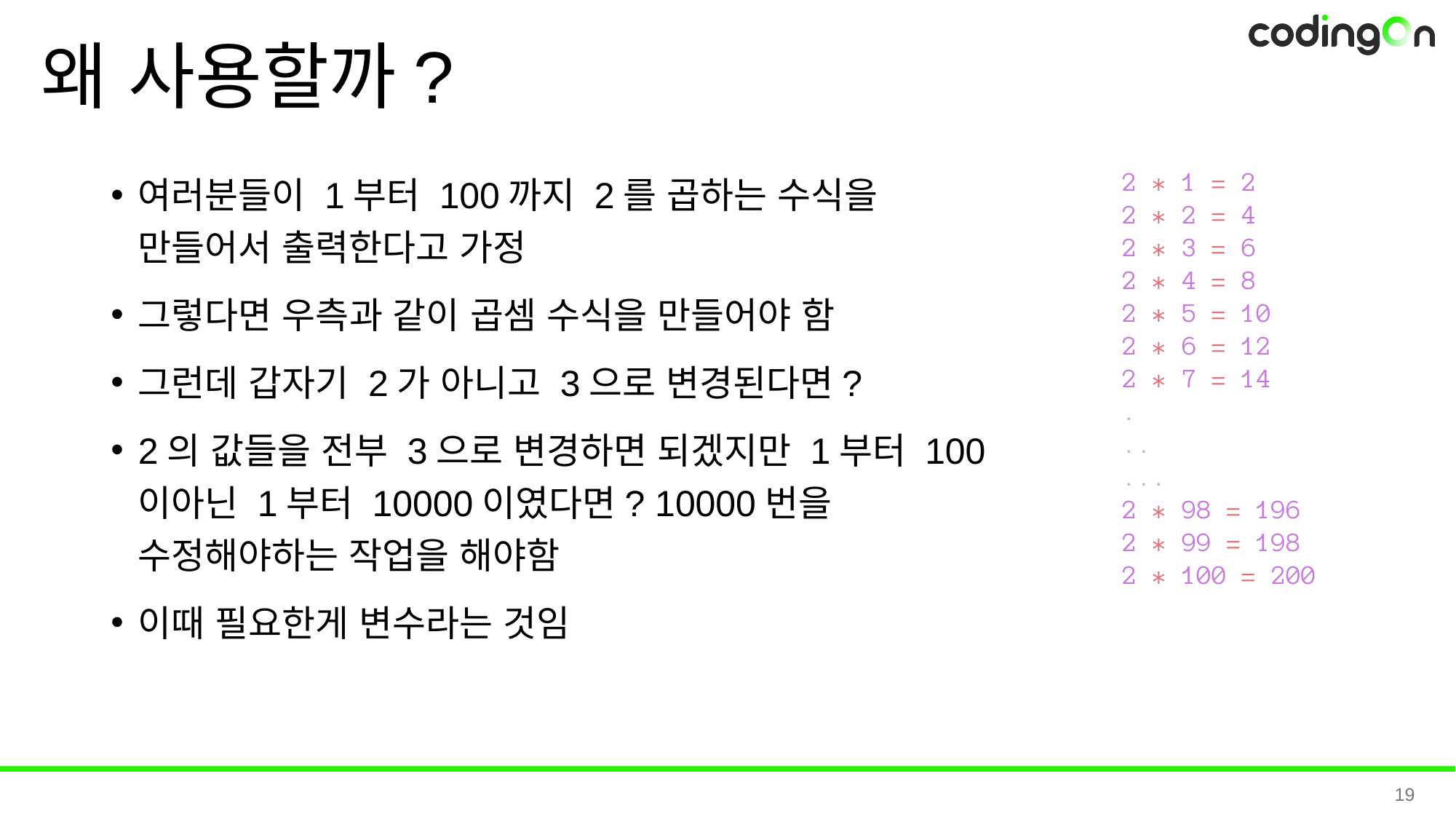

# 왜 사용할까?
여러분들이 1부터 100까지 2를 곱하는 수식을 만들어서 출력한다고 가정
그렇다면 우측과 같이 곱셈 수식을 만들어야 함
그런데 갑자기 2가 아니고 3으로 변경된다면?
2의 값들을 전부 3으로 변경하면 되겠지만 1부터 100이아닌 1부터 10000이였다면? 10000번을 수정해야하는 작업을 해야함
이때 필요한게 변수라는 것임

2 * 1 = 2
2 * 2 = 4
2 * 3 = 6
2 * 4 = 8
2 * 5 = 10
2 * 6 = 12
2 * 7 = 14
.
..
...
2 * 98 = 196
2 * 99 = 198
2 * 100 = 200
19